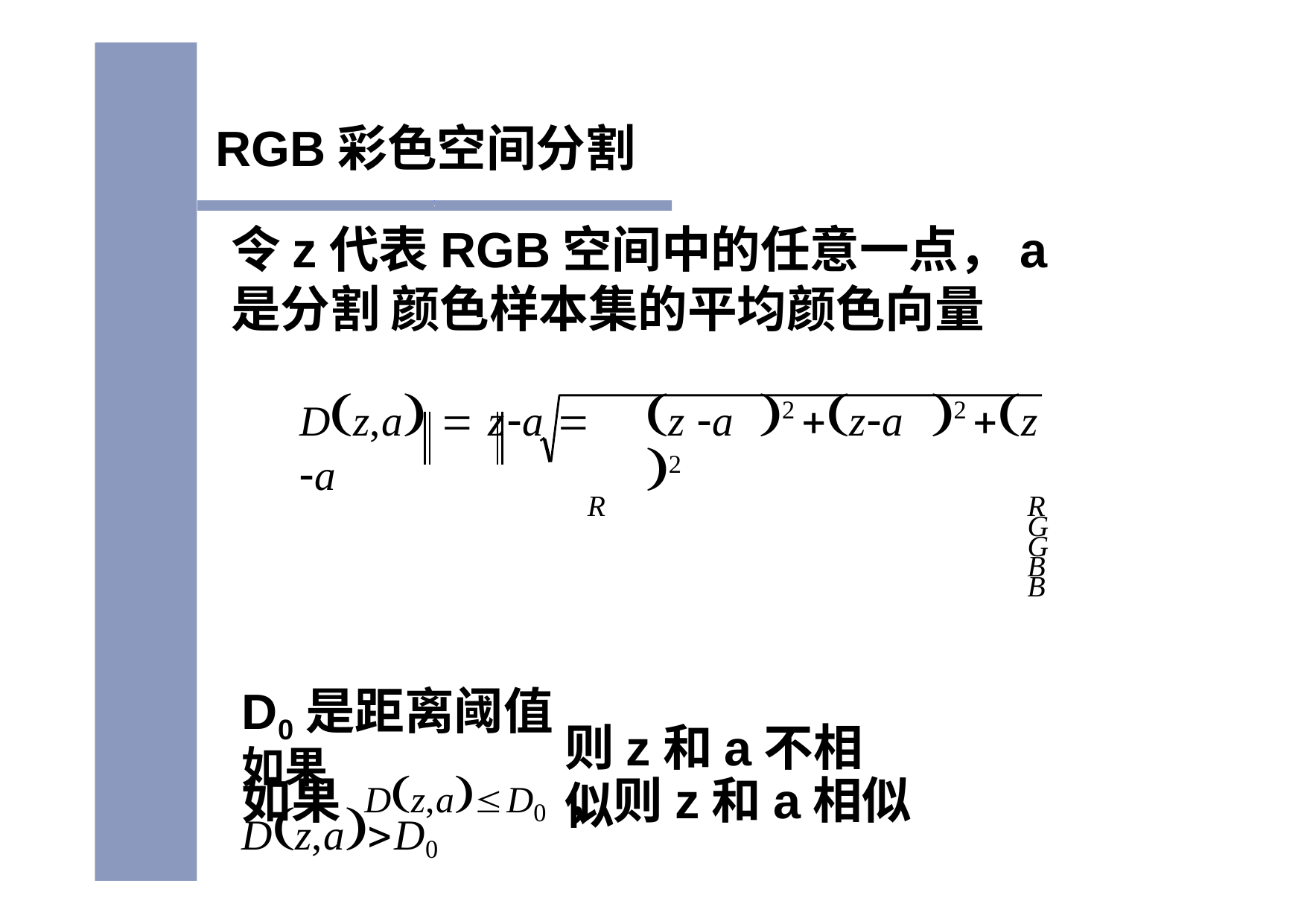

RGB彩色空间分割
令z代表RGB空间中的任意一点，a是分割 颜色样本集的平均颜色向量

D(z,a) = z−a =	(z	−a	)2 +(z	−a	)2 +(z	−a	)2
R	R	G	G	B	B

D0是距离阈值
如果 D(z,a)≤D0 ，则z和a相似

如果 D(z,a)>D0
则z和a不相似